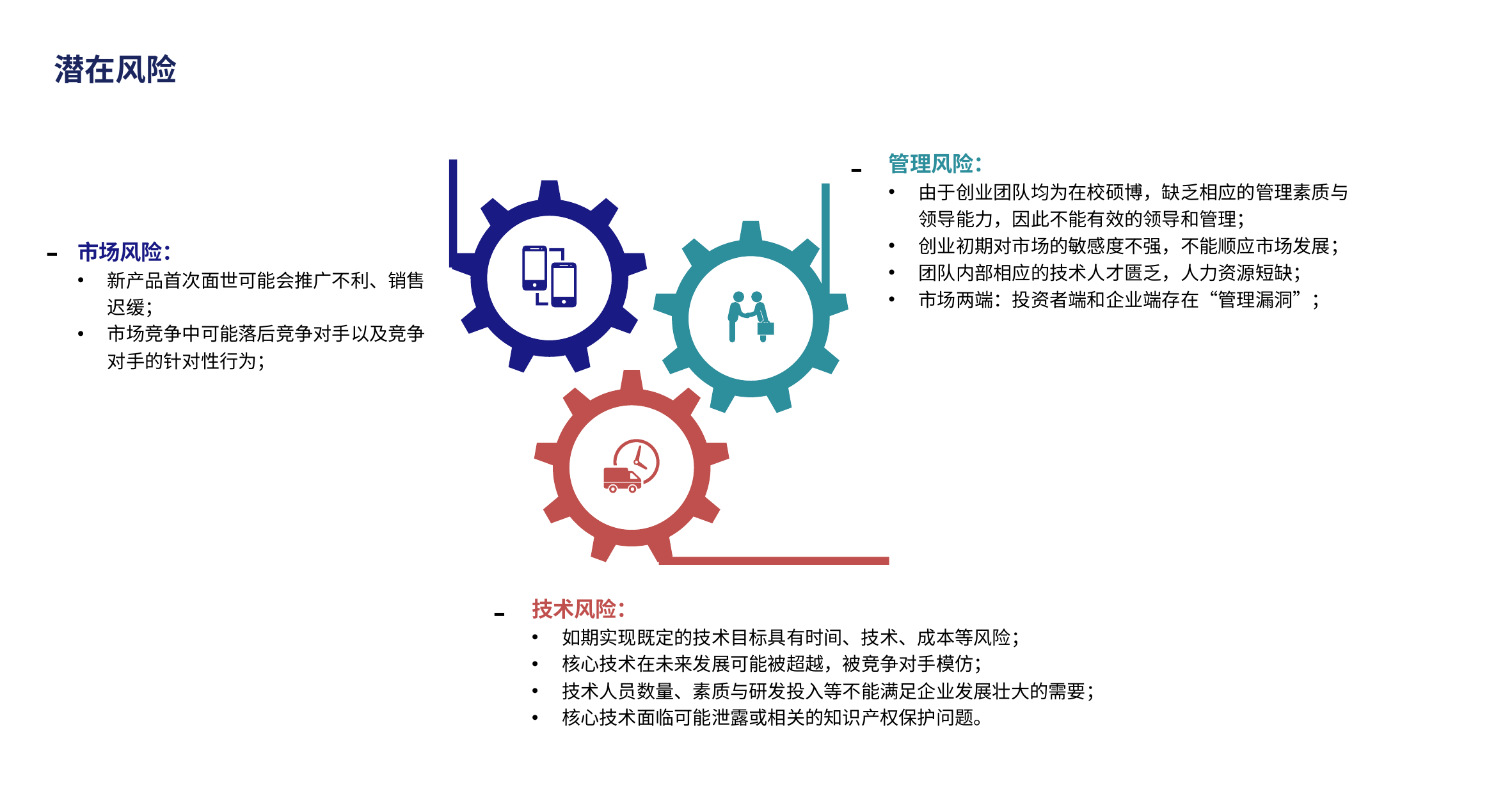

潜在风险
-
管理风险：
由于创业团队均为在校硕博，缺乏相应的管理素质与领导能力，因此不能有效的领导和管理；
创业初期对市场的敏感度不强，不能顺应市场发展；
团队内部相应的技术人才匮乏，人力资源短缺；
市场两端：投资者端和企业端存在“管理漏洞”；

-
市场风险：
新产品首次面世可能会推广不利、销售迟缓；
市场竞争中可能落后竞争对手以及竞争对手的针对性行为；

-
技术风险：
如期实现既定的技术目标具有时间、技术、成本等风险；
核心技术在未来发展可能被超越，被竞争对手模仿；
技术人员数量、素质与研发投入等不能满足企业发展壮大的需要；
核心技术面临可能泄露或相关的知识产权保护问题。